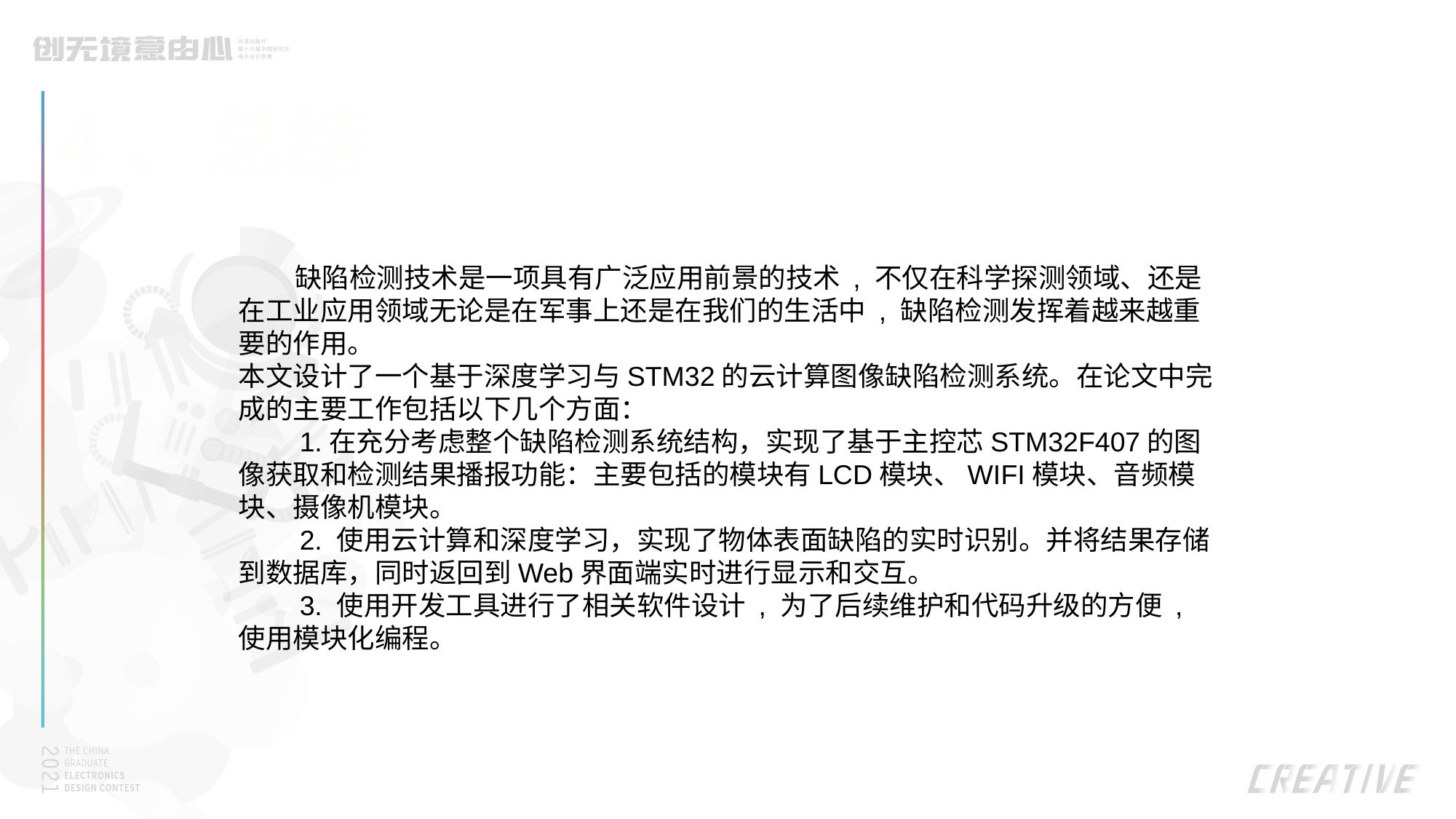

4、总结
        缺陷检测技术是一项具有广泛应用前景的技术 , 不仅在科学探测领域、还是在工业应用领域无论是在军事上还是在我们的生活中 , 缺陷检测发挥着越来越重要的作用。
本文设计了一个基于深度学习与STM32的云计算图像缺陷检测系统。在论文中完成的主要工作包括以下几个方面：
        1.在充分考虑整个缺陷检测系统结构，实现了基于主控芯STM32F407的图像获取和检测结果播报功能：主要包括的模块有LCD模块、WIFI模块、音频模块、摄像机模块。
        2. 使用云计算和深度学习，实现了物体表面缺陷的实时识别。并将结果存储到数据库，同时返回到Web界面端实时进行显示和交互。
        3. 使用开发工具进行了相关软件设计 , 为了后续维护和代码升级的方便 , 使用模块化编程。